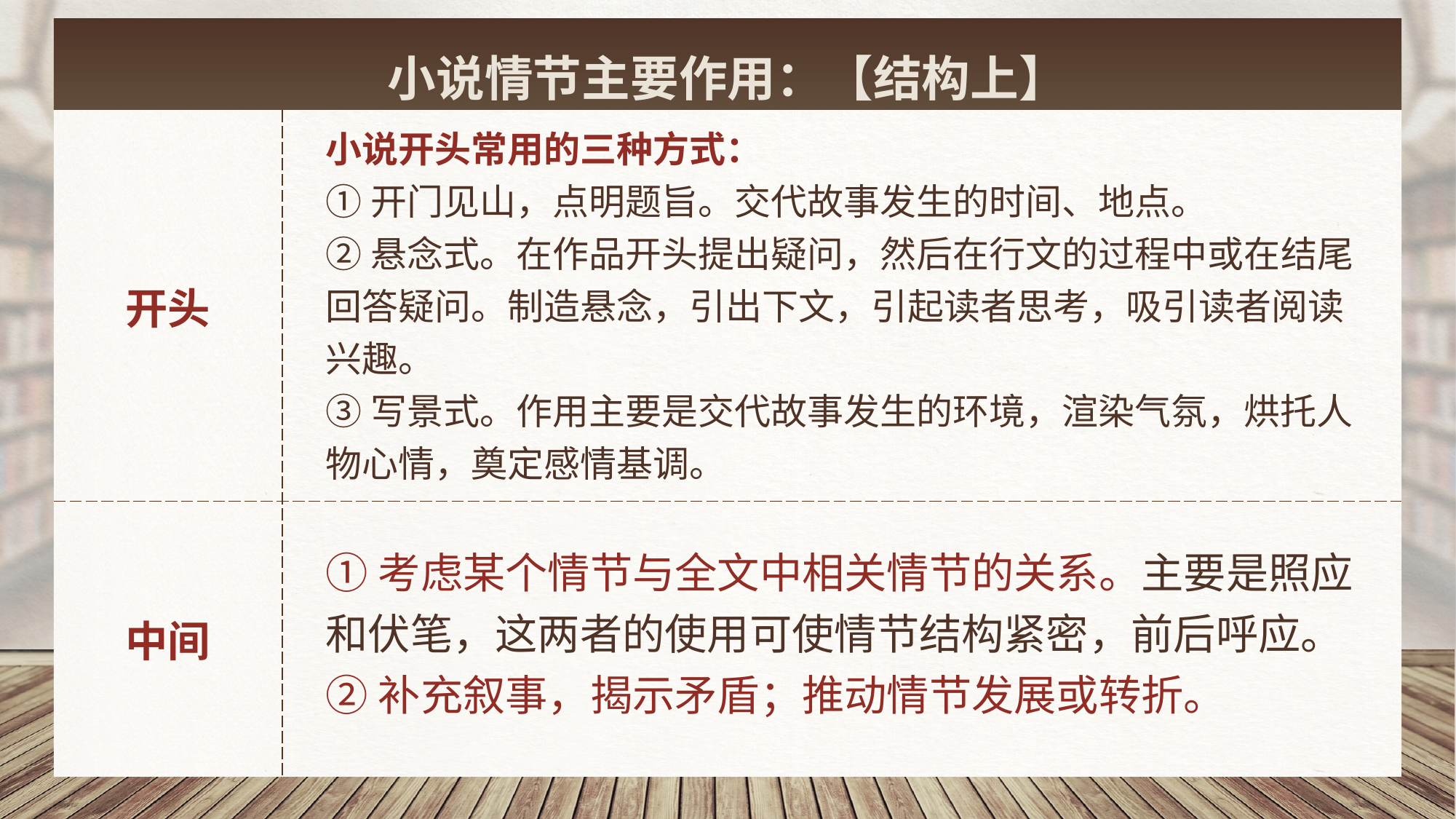

| 小说情节主要作用：【结构上】 |  |
| --- | --- |
| 开头 |  |
| 中间 |  |
小说开头常用的三种方式：
①开门见山，点明题旨。交代故事发生的时间、地点。
②悬念式。在作品开头提出疑问，然后在行文的过程中或在结尾回答疑问。制造悬念，引出下文，引起读者思考，吸引读者阅读兴趣。
③写景式。作用主要是交代故事发生的环境，渲染气氛，烘托人物心情，奠定感情基调。
①考虑某个情节与全文中相关情节的关系。主要是照应和伏笔，这两者的使用可使情节结构紧密，前后呼应。
②补充叙事，揭示矛盾；推动情节发展或转折。